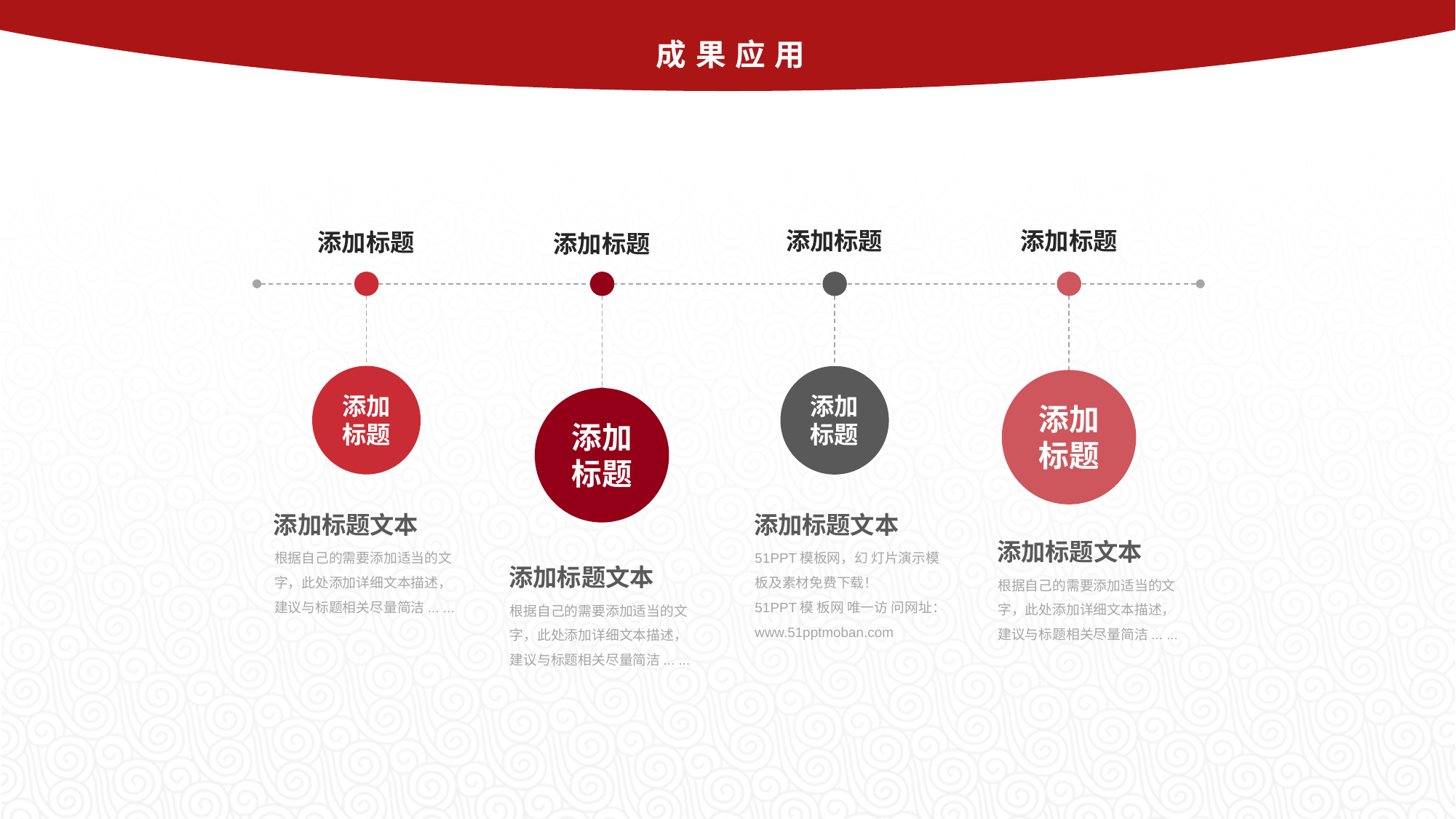

成果应用
添加标题
添加标题
添加标题
添加标题

添加
标题
添加
标题

添加
标题
添加
标题
添加标题文本
根据自己的需要添加适当的文字，此处添加详细文本描述，建议与标题相关尽量简洁... ...
添加标题文本
51PPT模板网，幻 灯片演示模板及素材免费下载！
51PPT模 板网 唯一访 问网址：www.51pptmoban.com
添加标题文本
根据自己的需要添加适当的文字，此处添加详细文本描述，建议与标题相关尽量简洁... ...
添加标题文本
根据自己的需要添加适当的文字，此处添加详细文本描述，建议与标题相关尽量简洁... ...